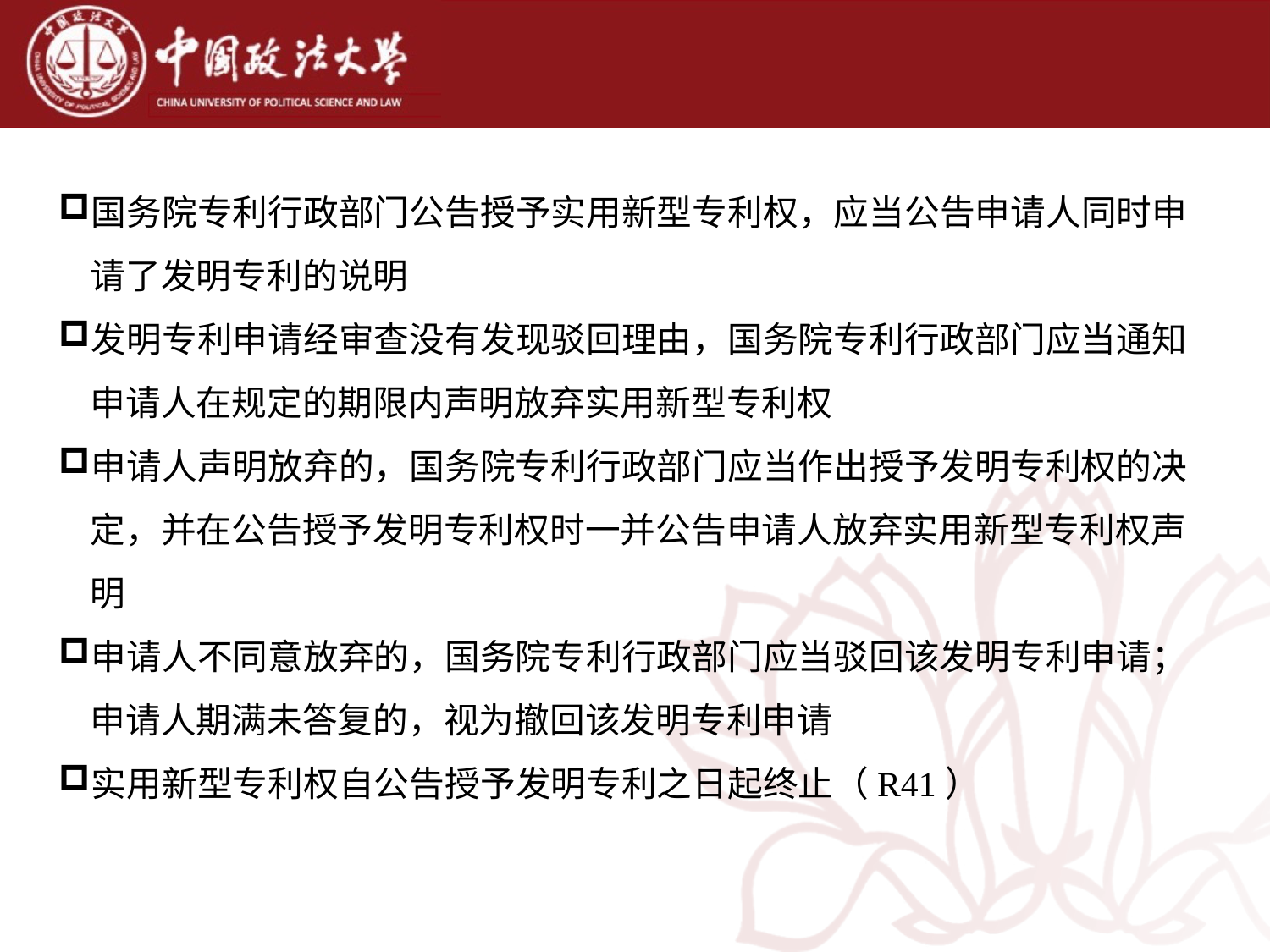

国务院专利行政部门公告授予实用新型专利权，应当公告申请人同时申请了发明专利的说明
发明专利申请经审查没有发现驳回理由，国务院专利行政部门应当通知申请人在规定的期限内声明放弃实用新型专利权
申请人声明放弃的，国务院专利行政部门应当作出授予发明专利权的决定，并在公告授予发明专利权时一并公告申请人放弃实用新型专利权声明
申请人不同意放弃的，国务院专利行政部门应当驳回该发明专利申请；申请人期满未答复的，视为撤回该发明专利申请
实用新型专利权自公告授予发明专利之日起终止（R41）